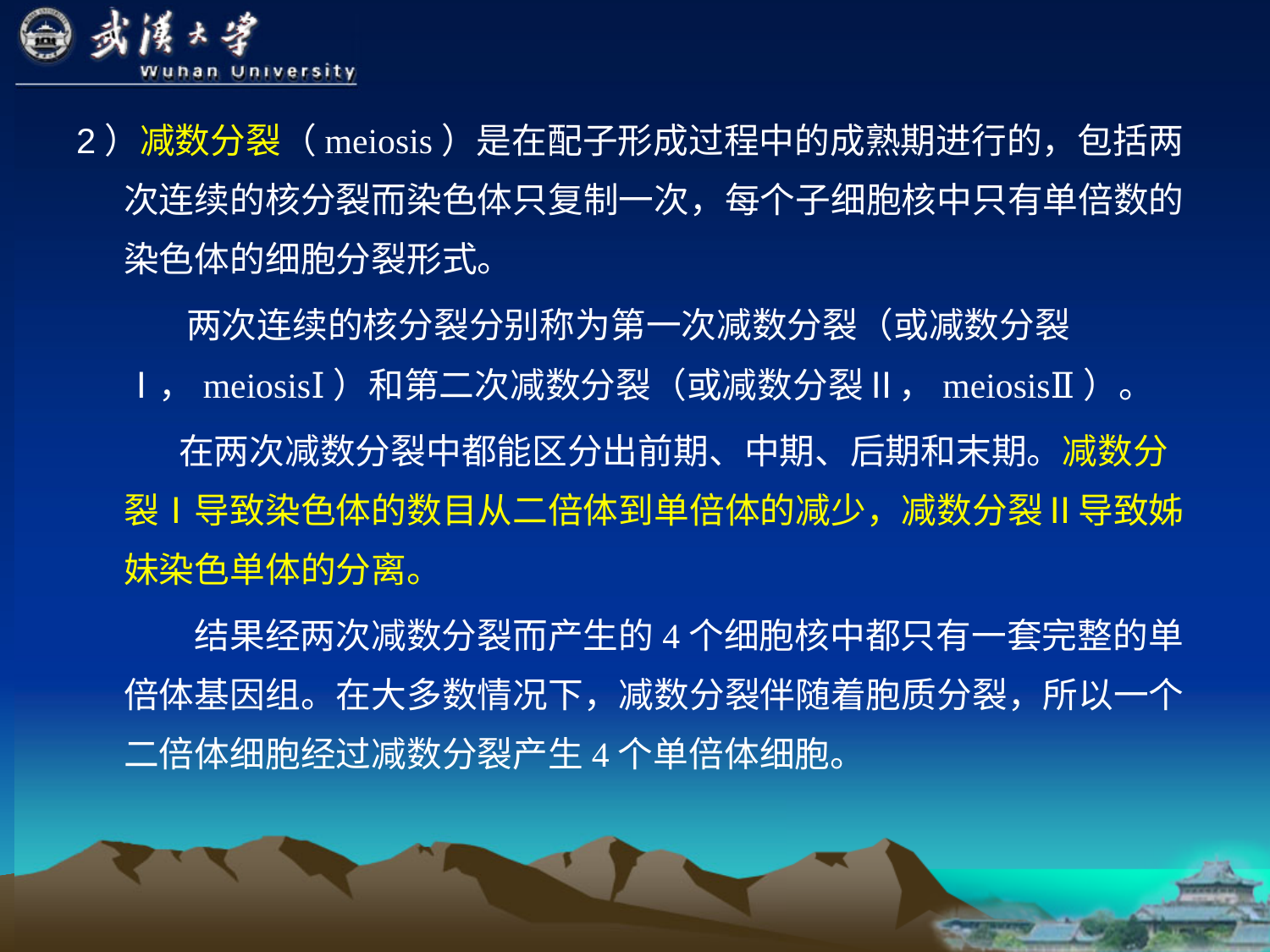

2）减数分裂（meiosis）是在配子形成过程中的成熟期进行的，包括两次连续的核分裂而染色体只复制一次，每个子细胞核中只有单倍数的染色体的细胞分裂形式。
             两次连续的核分裂分别称为第一次减数分裂（或减数分裂Ⅰ，meiosisⅠ）和第二次减数分裂（或减数分裂Ⅱ，meiosisⅡ）。
            在两次减数分裂中都能区分出前期、中期、后期和末期。减数分裂Ⅰ导致染色体的数目从二倍体到单倍体的减少，减数分裂Ⅱ导致姊妹染色单体的分离。
              结果经两次减数分裂而产生的4个细胞核中都只有一套完整的单倍体基因组。在大多数情况下，减数分裂伴随着胞质分裂，所以一个二倍体细胞经过减数分裂产生4个单倍体细胞。